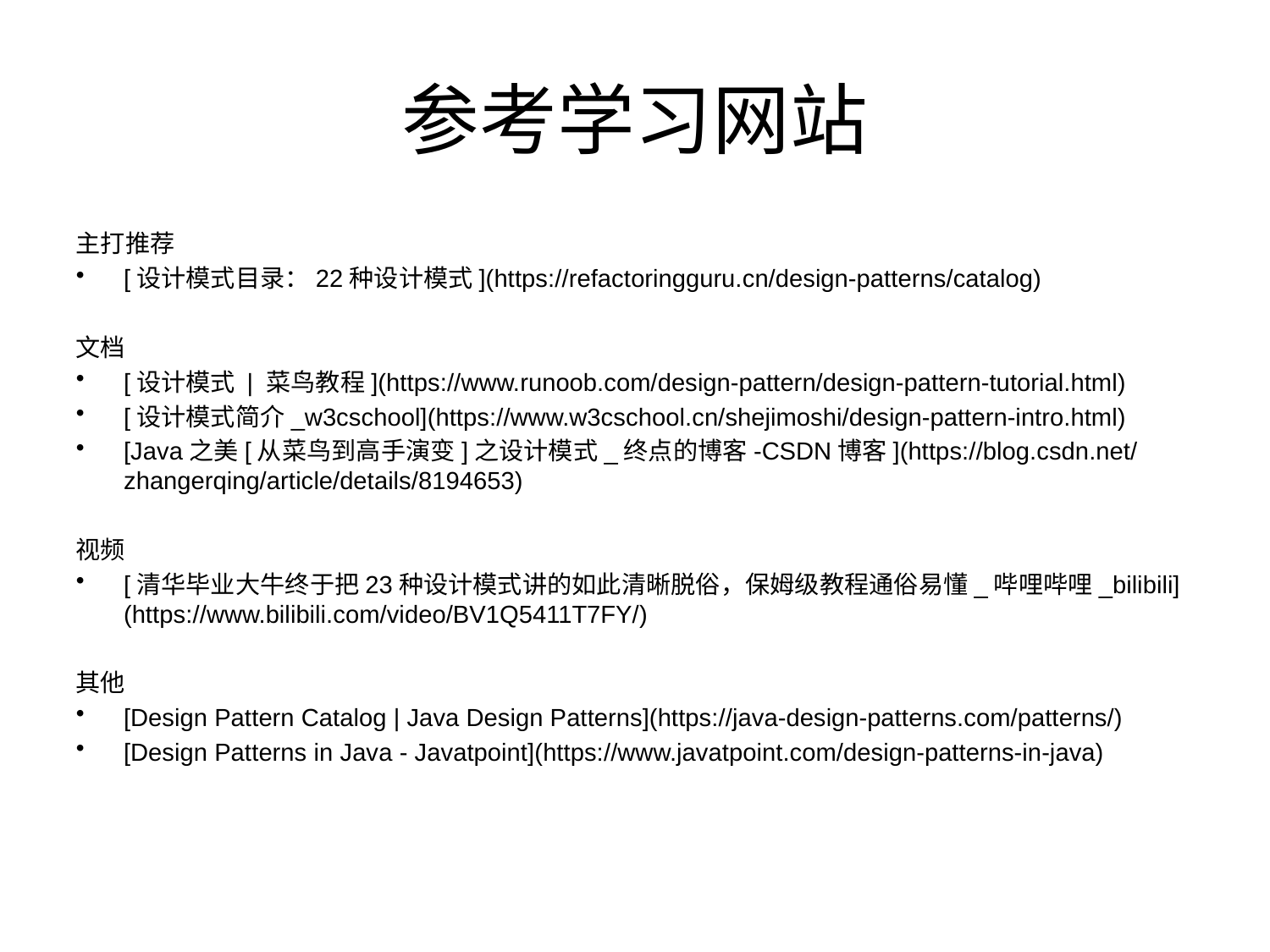

# 参考学习网站
主打推荐
[设计模式目录：22种设计模式](https://refactoringguru.cn/design-patterns/catalog)

文档
[设计模式 | 菜鸟教程](https://www.runoob.com/design-pattern/design-pattern-tutorial.html)
[设计模式简介_w3cschool](https://www.w3cschool.cn/shejimoshi/design-pattern-intro.html)
[Java之美[从菜鸟到高手演变]之设计模式_终点的博客-CSDN博客](https://blog.csdn.net/zhangerqing/article/details/8194653)

视频
[清华毕业大牛终于把23种设计模式讲的如此清晰脱俗，保姆级教程通俗易懂_哔哩哔哩_bilibili](https://www.bilibili.com/video/BV1Q5411T7FY/)

其他
[Design Pattern Catalog | Java Design Patterns](https://java-design-patterns.com/patterns/)
[Design Patterns in Java - Javatpoint](https://www.javatpoint.com/design-patterns-in-java)